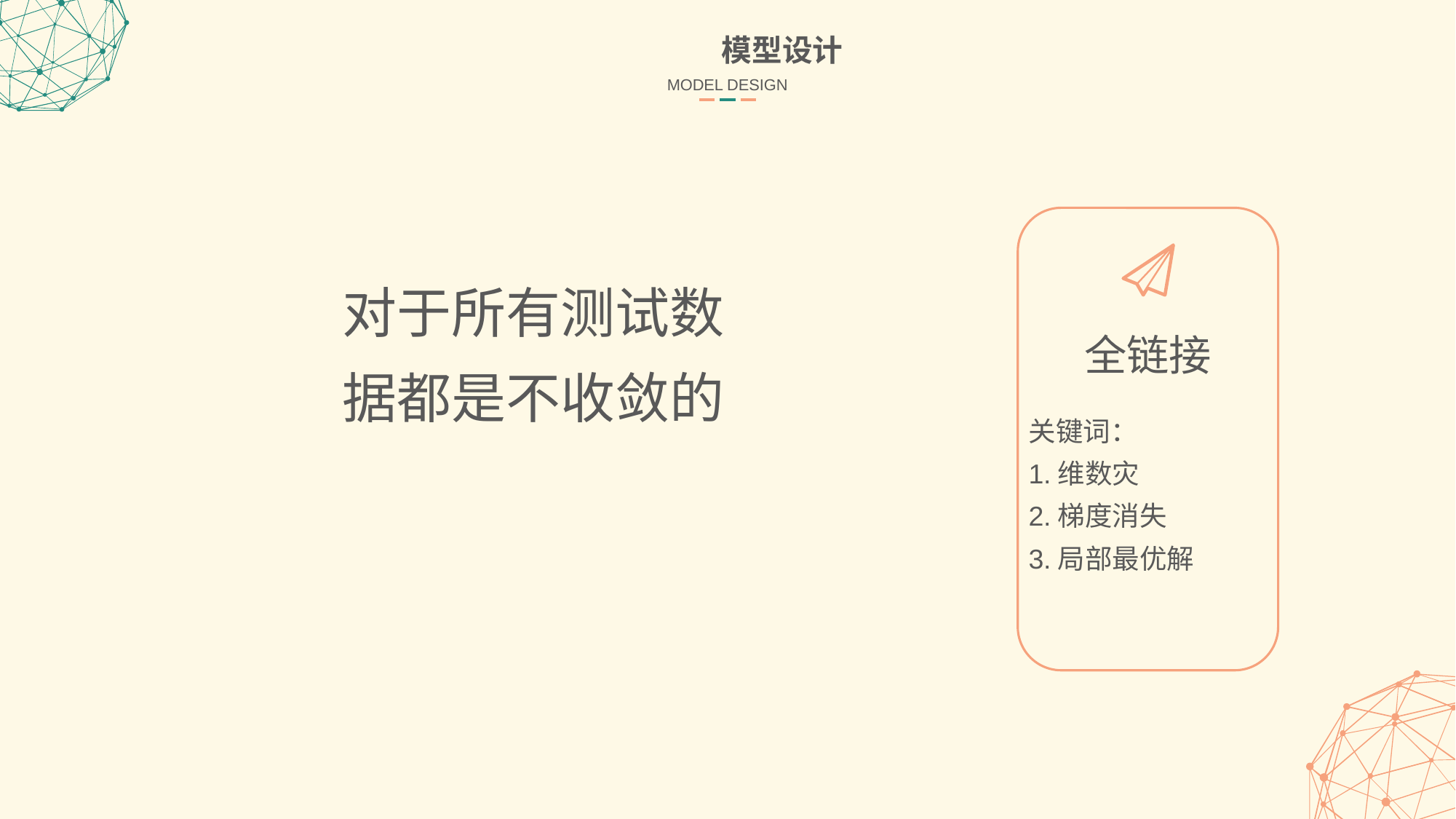

模型设计
MODEL DESIGN

对于所有测试数据都是不收敛的
全链接
关键词：
1.维数灾
2.梯度消失
3.局部最优解